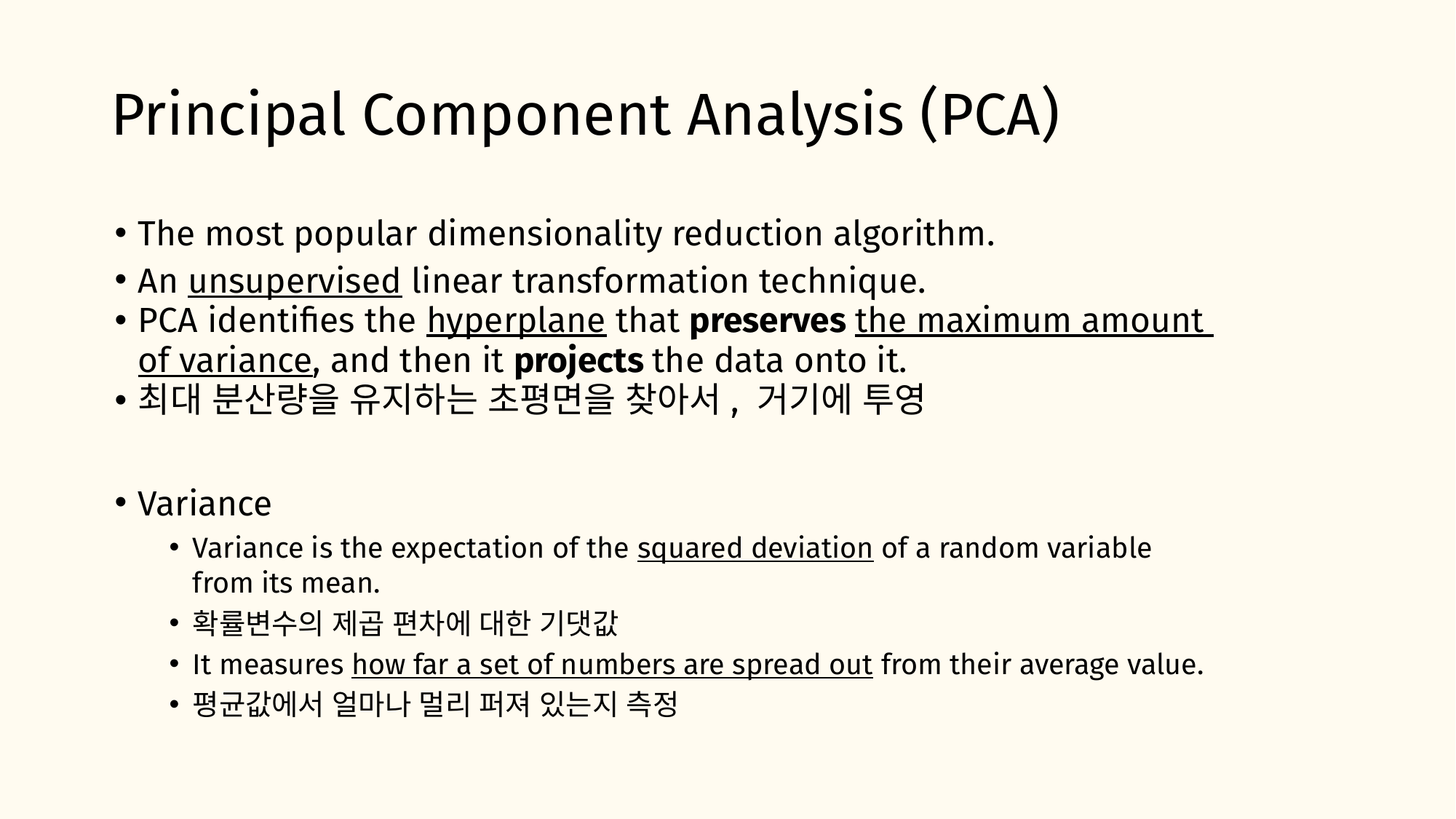

# Principal Component Analysis (PCA)
The most popular dimensionality reduction algorithm.
An unsupervised linear transformation technique.
PCA identifies the hyperplane that preserves the maximum amount  of variance, and then it projects the data onto it.
최대 분산량을 유지하는 초평면을 찾아서, 거기에 투영

Variance
Variance is the expectation of the squared deviation of a random variable  from its mean.
확률변수의 제곱 편차에 대한 기댓값
It measures how far a set of numbers are spread out from their average value.
평균값에서 얼마나 멀리 퍼져 있는지 측정